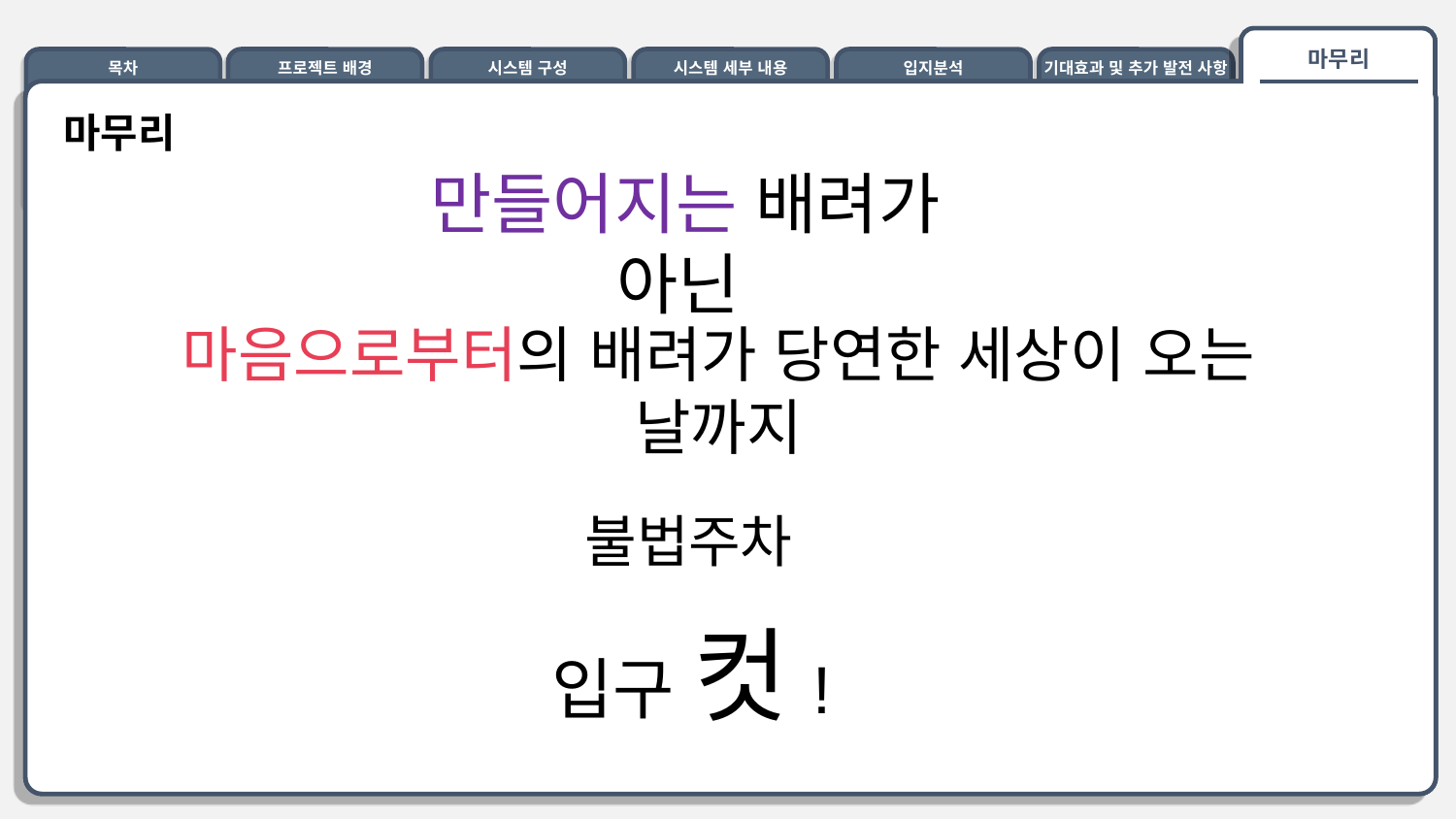

마무리
마무리
목차

프로젝트 배경
시스템 구성
시스템 세부 내용
입지분석
기대효과 및 추가 발전 사항

마무리
만들어지는 배려가 아닌
마음으로부터의 배려가 당연한 세상이 오는 날까지
불법주차

입구 컷!